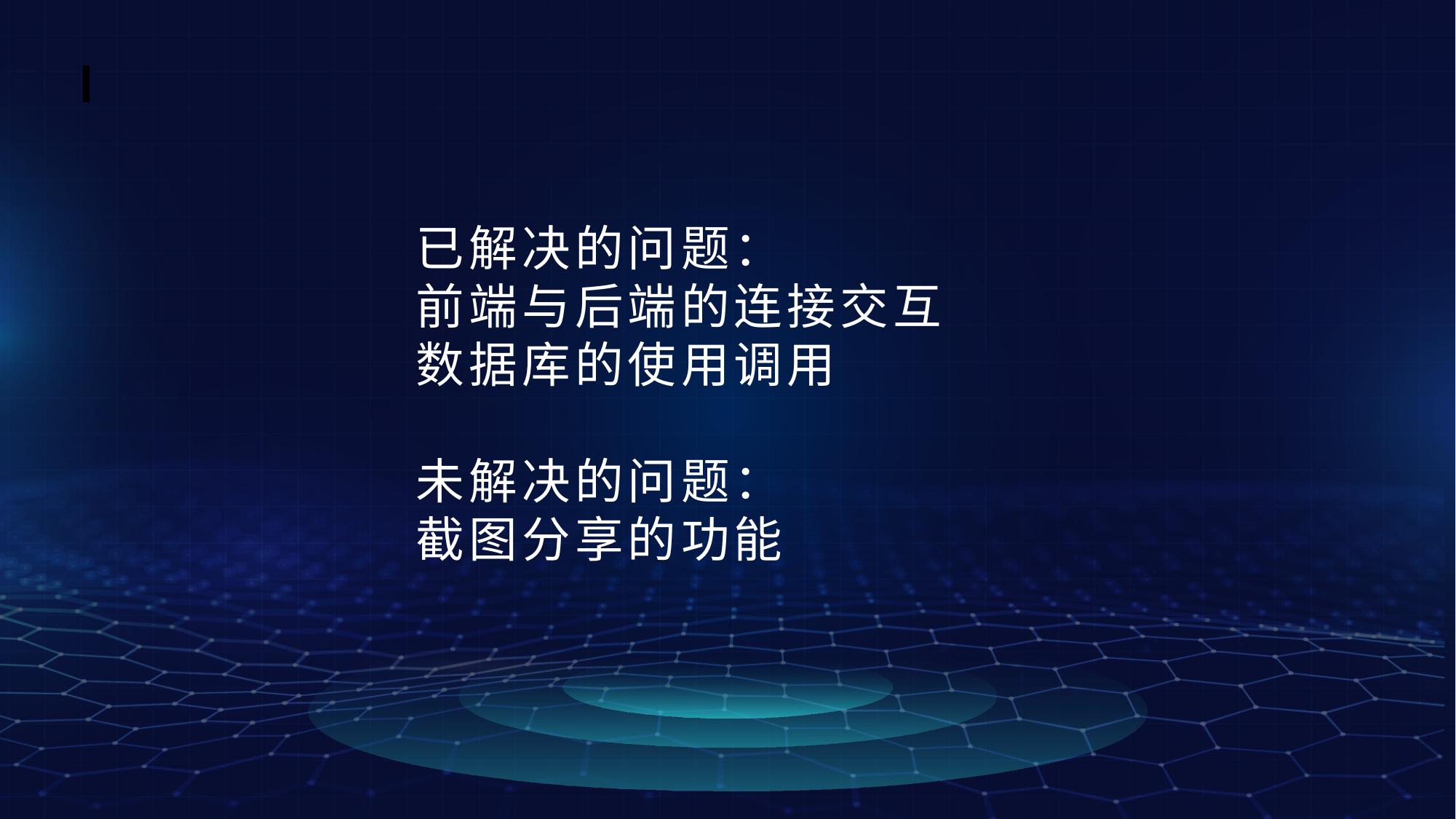

已解决的问题：
前端与后端的连接交互
数据库的使用调用

未解决的问题：
截图分享的功能